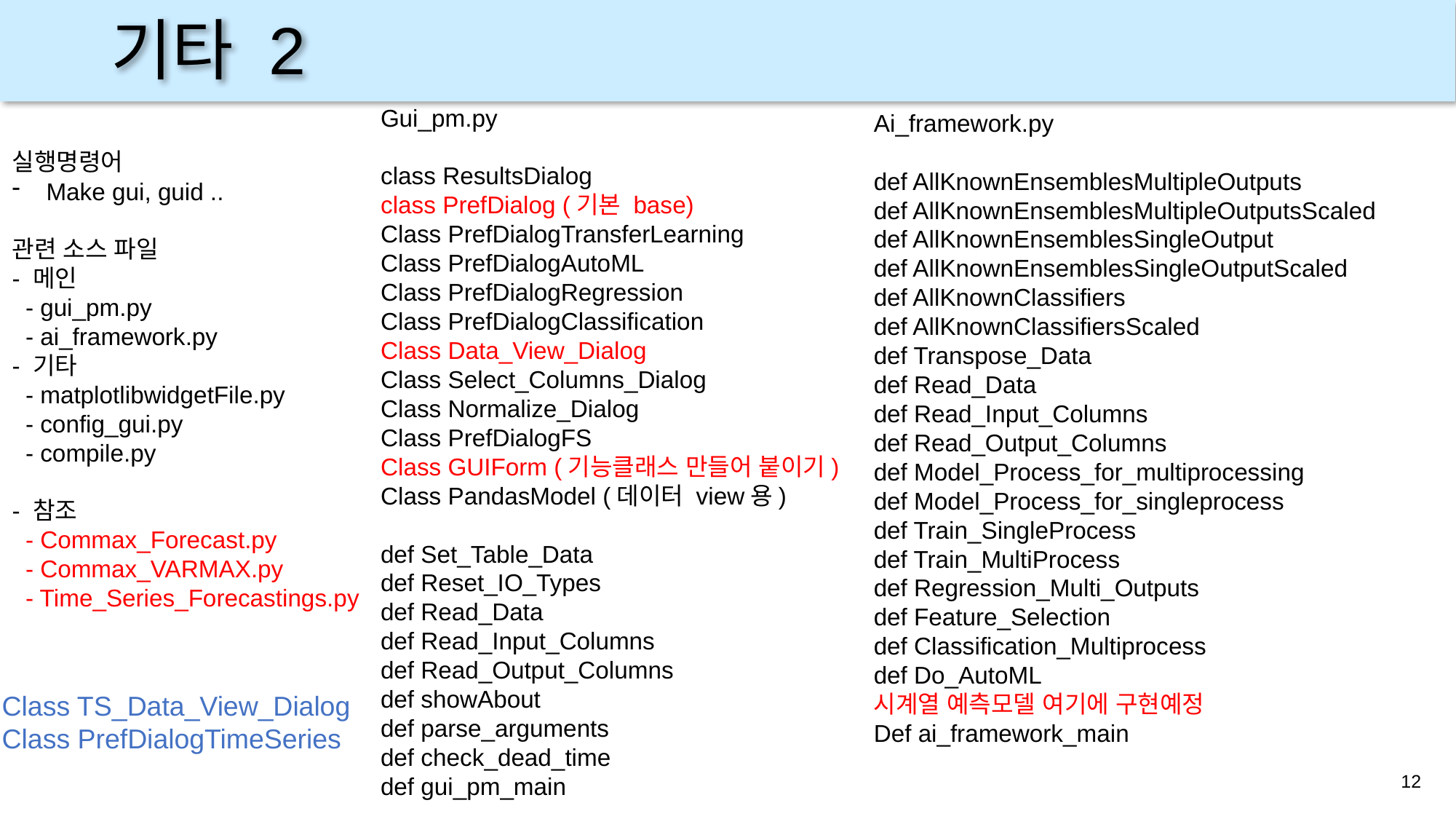

# 기타 2
Gui_pm.py

class ResultsDialog
class PrefDialog (기본 base)
Class PrefDialogTransferLearning
Class PrefDialogAutoML
Class PrefDialogRegression
Class PrefDialogClassification
Class Data_View_Dialog
Class Select_Columns_Dialog
Class Normalize_Dialog
Class PrefDialogFS
Class GUIForm (기능클래스 만들어 붙이기)
Class PandasModel (데이터 view용)

def Set_Table_Data
def Reset_IO_Types
def Read_Data
def Read_Input_Columns
def Read_Output_Columns
def showAbout
def parse_arguments
def check_dead_time
def gui_pm_main
Ai_framework.py

def AllKnownEnsemblesMultipleOutputs
def AllKnownEnsemblesMultipleOutputsScaled
def AllKnownEnsemblesSingleOutput
def AllKnownEnsemblesSingleOutputScaled
def AllKnownClassifiers
def AllKnownClassifiersScaled
def Transpose_Data
def Read_Data
def Read_Input_Columns
def Read_Output_Columns
def Model_Process_for_multiprocessing
def Model_Process_for_singleprocess
def Train_SingleProcess
def Train_MultiProcess
def Regression_Multi_Outputs
def Feature_Selection
def Classification_Multiprocess
def Do_AutoML
시계열 예측모델 여기에 구현예정
Def ai_framework_main
실행명령어
Make gui, guid ..

관련 소스 파일
- 메인
  - gui_pm.py
  - ai_framework.py
- 기타
  - matplotlibwidgetFile.py
  - config_gui.py
  - compile.py

- 참조
  - Commax_Forecast.py
  - Commax_VARMAX.py
  - Time_Series_Forecastings.py

Class TS_Data_View_Dialog
Class PrefDialogTimeSeries
12